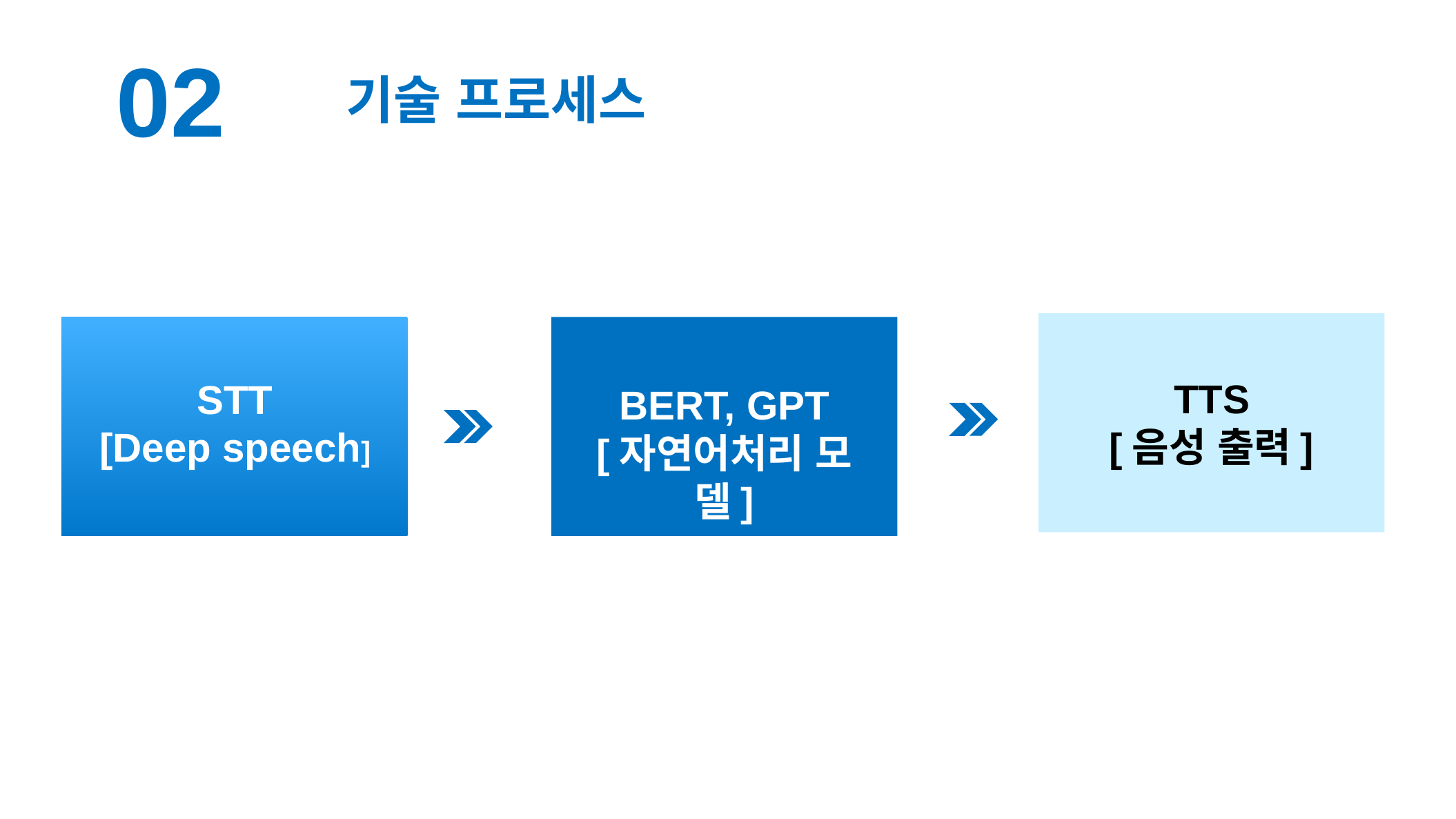

02
기술 프로세스

TTS
[음성 출력]

BERT, GPT
[자연어처리 모델]

STT
[Deep speech]